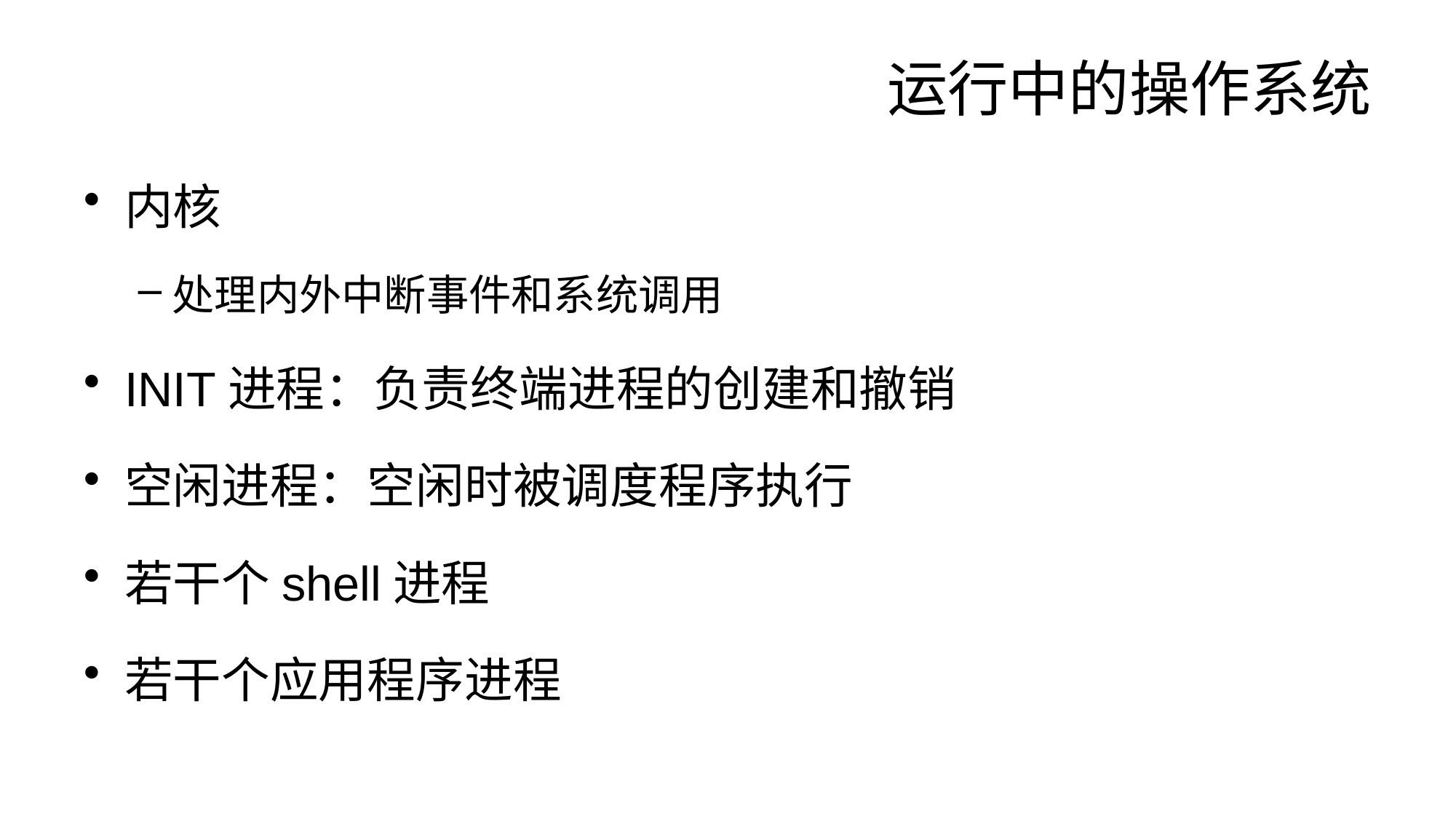

# 运行中的操作系统
内核
处理内外中断事件和系统调用
INIT进程：负责终端进程的创建和撤销
空闲进程：空闲时被调度程序执行
若干个shell进程
若干个应用程序进程